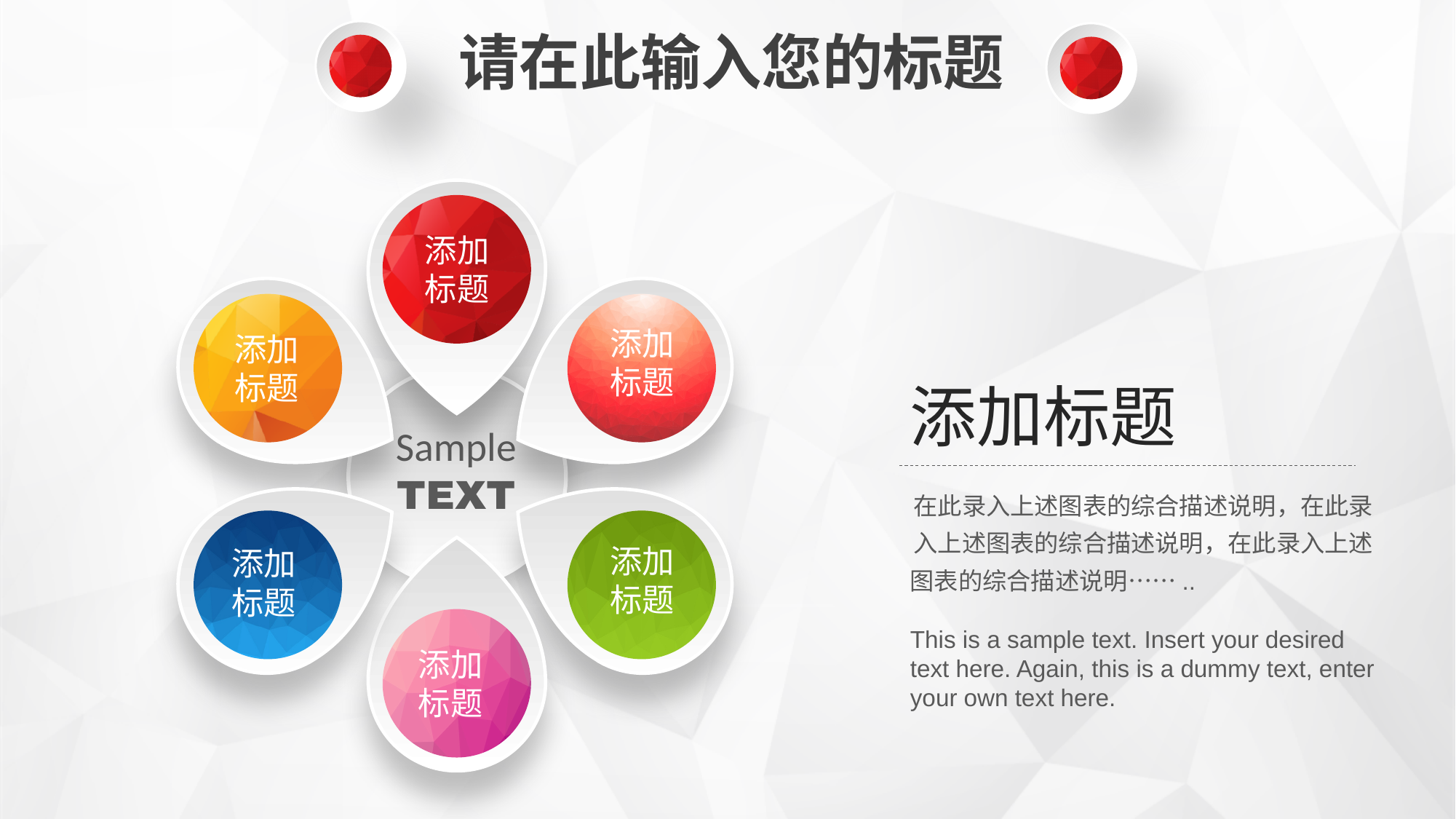

请在此输入您的标题

添加
标题

添加
标题

添加
标题

添加标题
Sample
TEXT

添加
标题

添加
标题
在此录入上述图表的综合描述说明，在此录入上述图表的综合描述说明，在此录入上述
图表的综合描述说明……..

This is a sample text. Insert your desired text here. Again, this is a dummy text, enter your own text here.

添加
标题